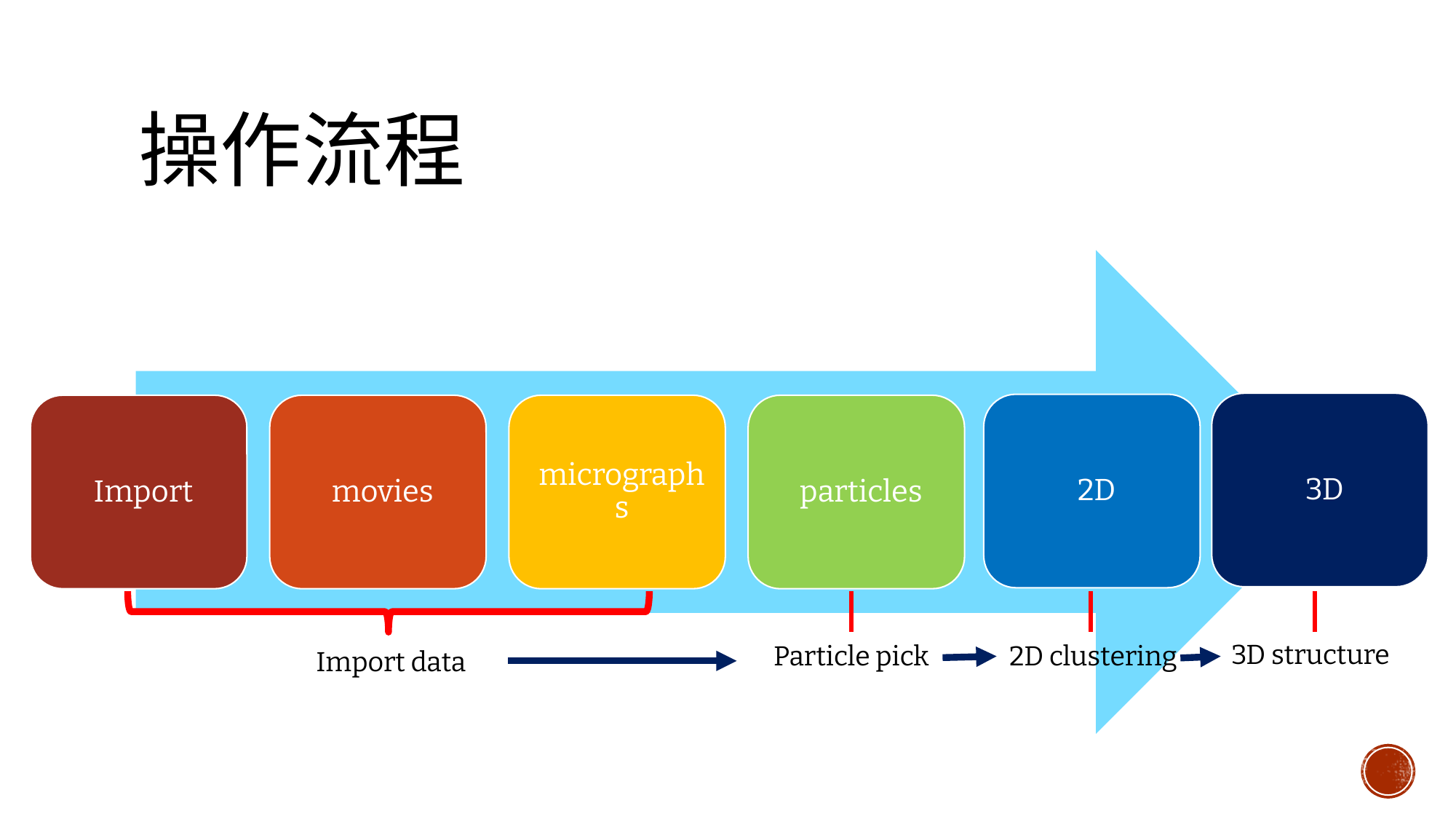

# 操作流程
Import
movies
micrographs
particles
3D
2D

3D structure
Particle pick
2D clustering
Import data